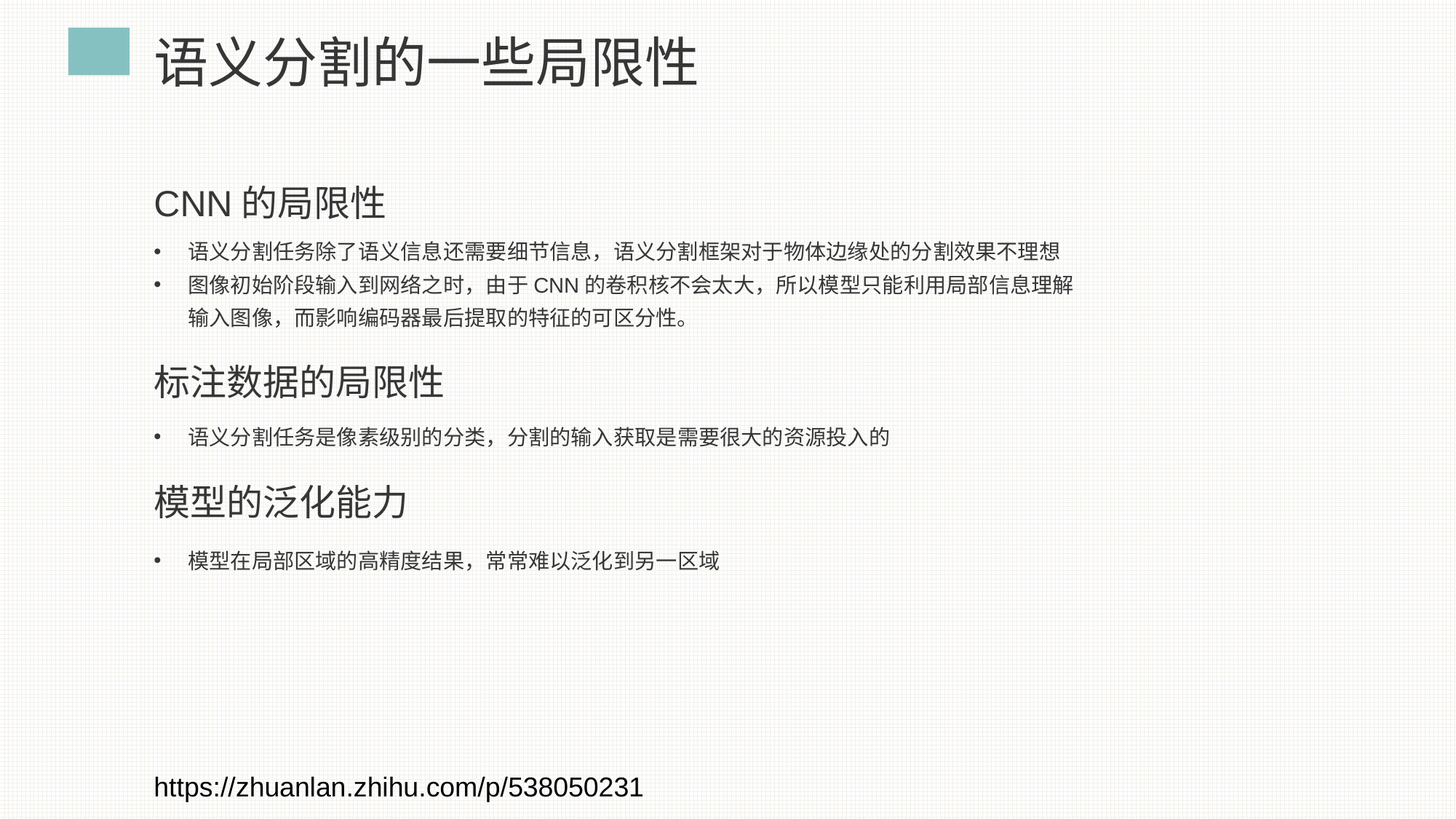

语义分割的一些局限性

CNN的局限性
语义分割任务除了语义信息还需要细节信息，语义分割框架对于物体边缘处的分割效果不理想
图像初始阶段输入到网络之时，由于CNN的卷积核不会太大，所以模型只能利用局部信息理解输入图像，而影响编码器最后提取的特征的可区分性。
标注数据的局限性
语义分割任务是像素级别的分类，分割的输入获取是需要很大的资源投入的
模型的泛化能力
模型在局部区域的高精度结果，常常难以泛化到另一区域
https://zhuanlan.zhihu.com/p/538050231